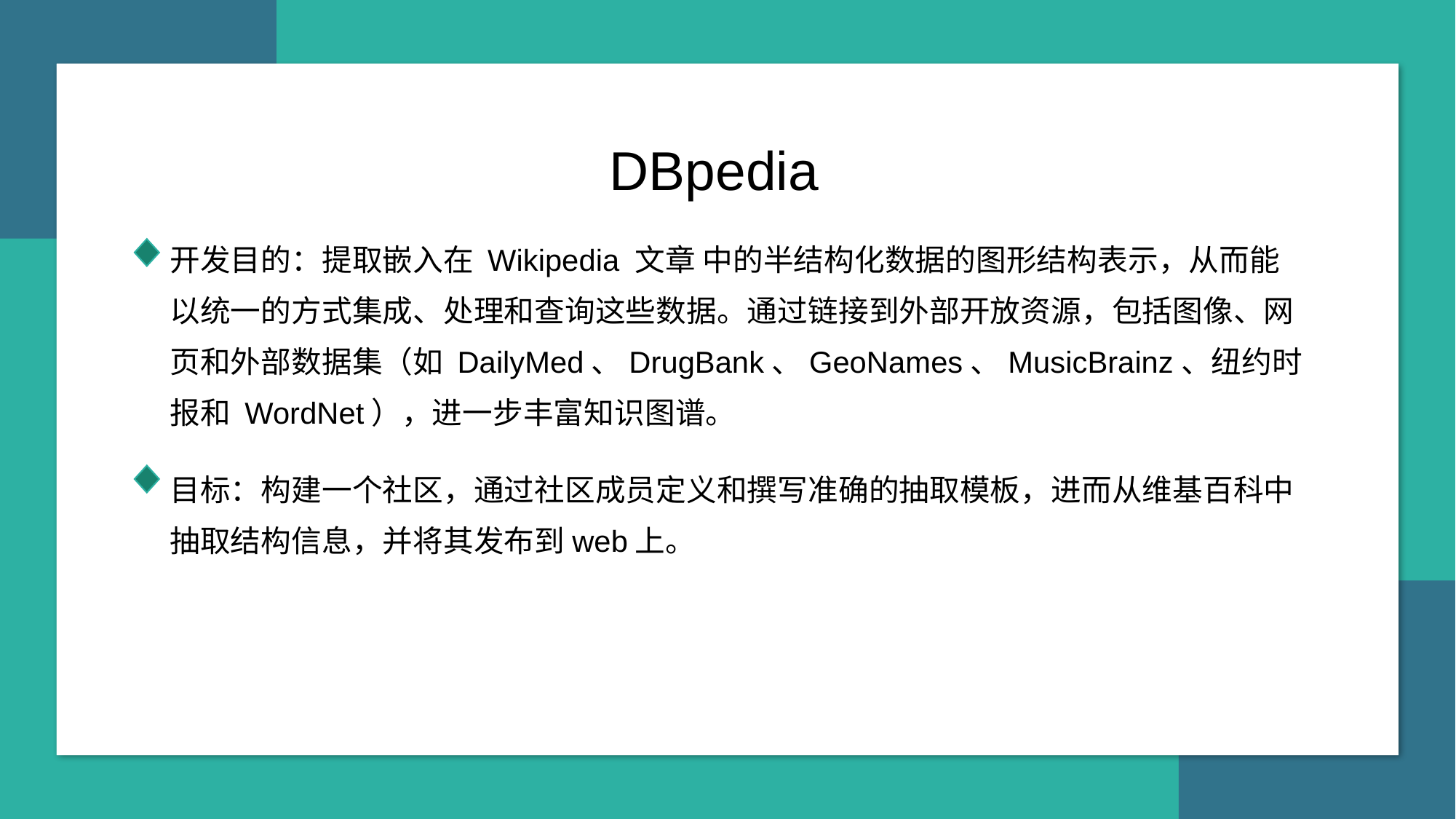

DBpedia
开发目的：提取嵌入在 Wikipedia 文章 中的半结构化数据的图形结构表示，从而能以统一的方式集成、处理和查询这些数据。通过链接到外部开放资源，包括图像、网页和外部数据集（如 DailyMed、DrugBank、GeoNames、MusicBrainz、纽约时报和 WordNet），进一步丰富知识图谱。

目标：构建一个社区，通过社区成员定义和撰写准确的抽取模板，进而从维基百科中抽取结构信息，并将其发布到web上。